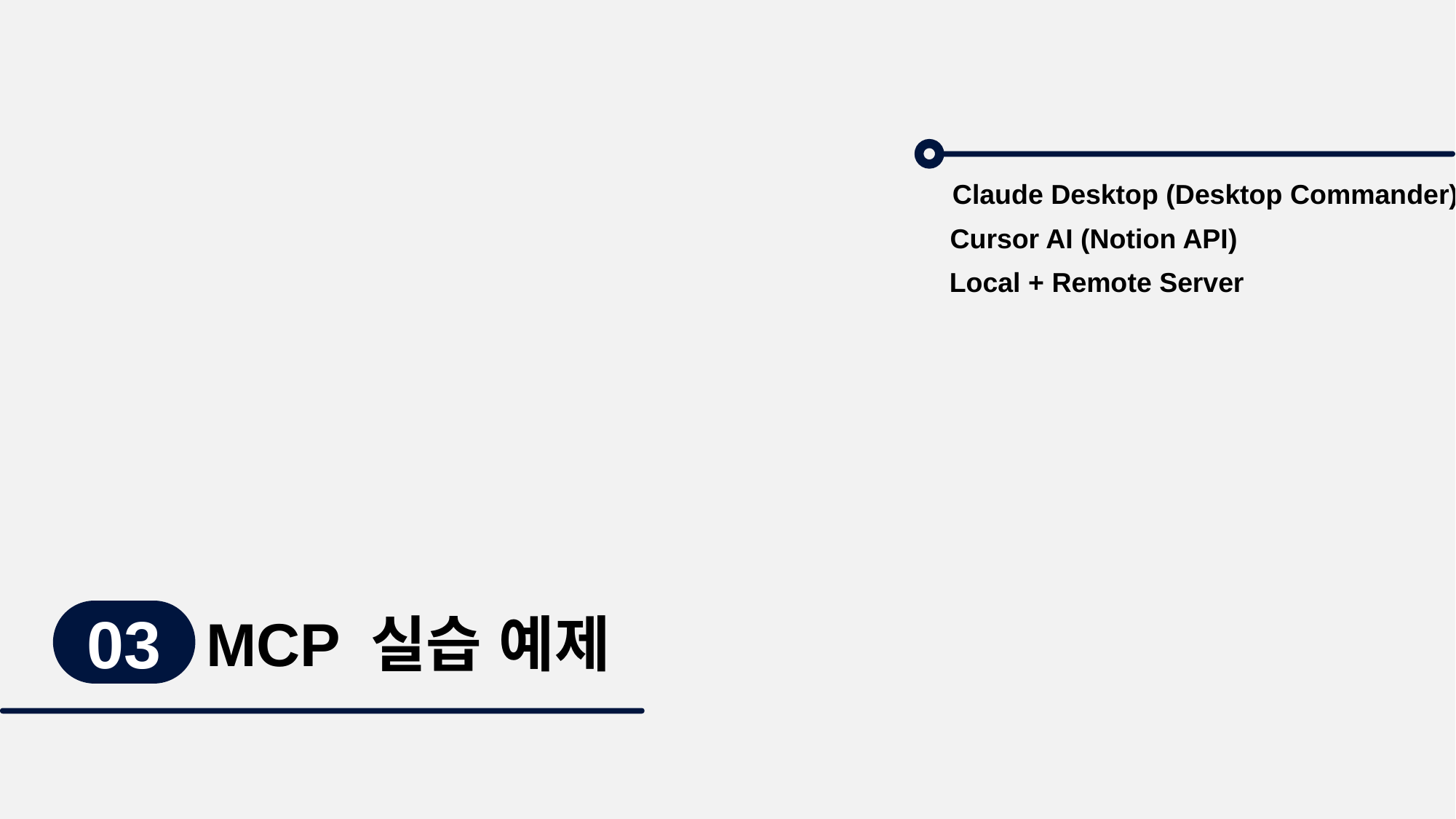

Claude Desktop (Desktop Commander)
Cursor AI (Notion API)
Local + Remote Server
03
MCP 실습 예제